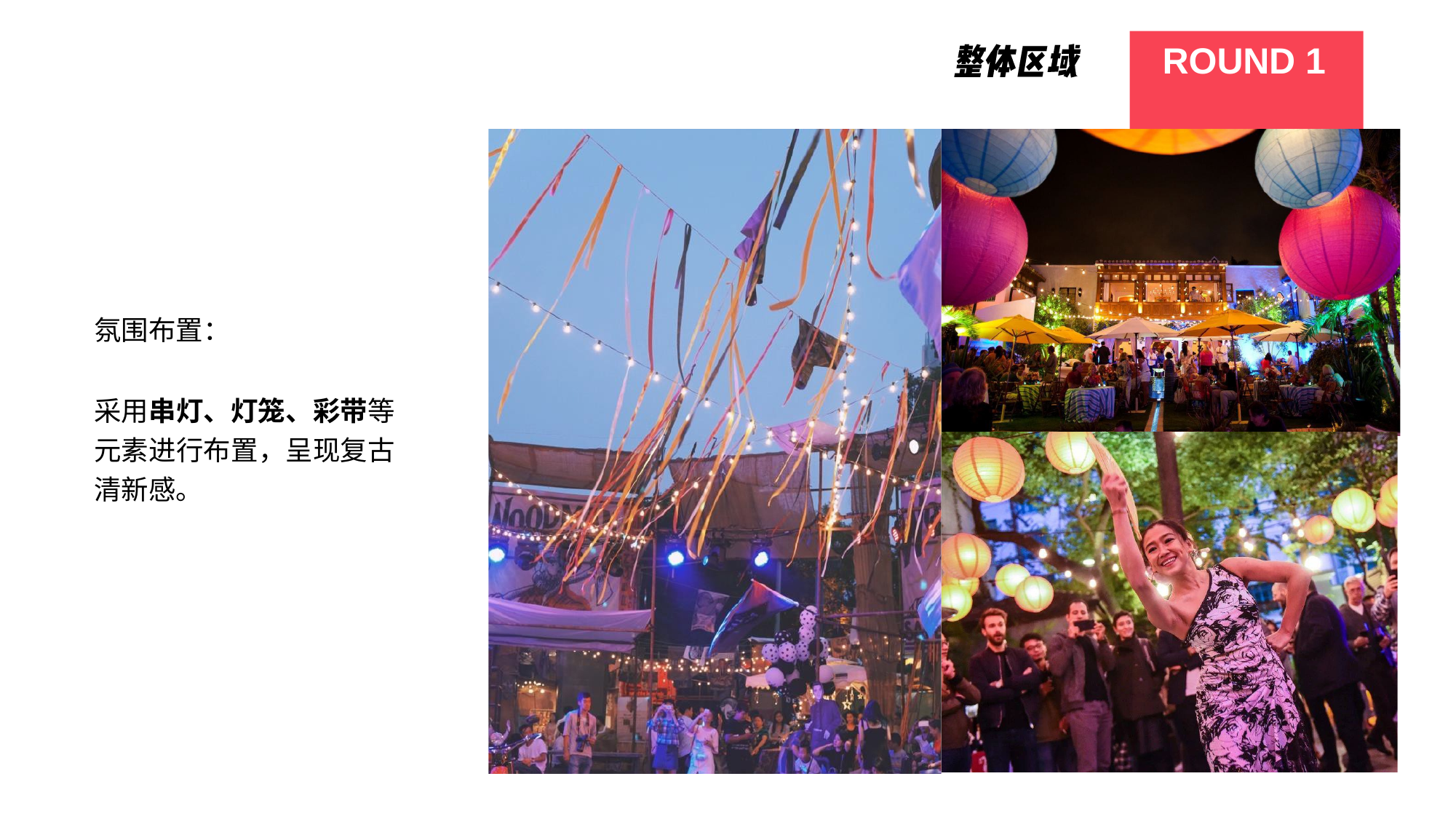

# ROUND 1

氛围布置：

采用串灯、灯笼、彩带等 元素进行布置，呈现复古 清新感。